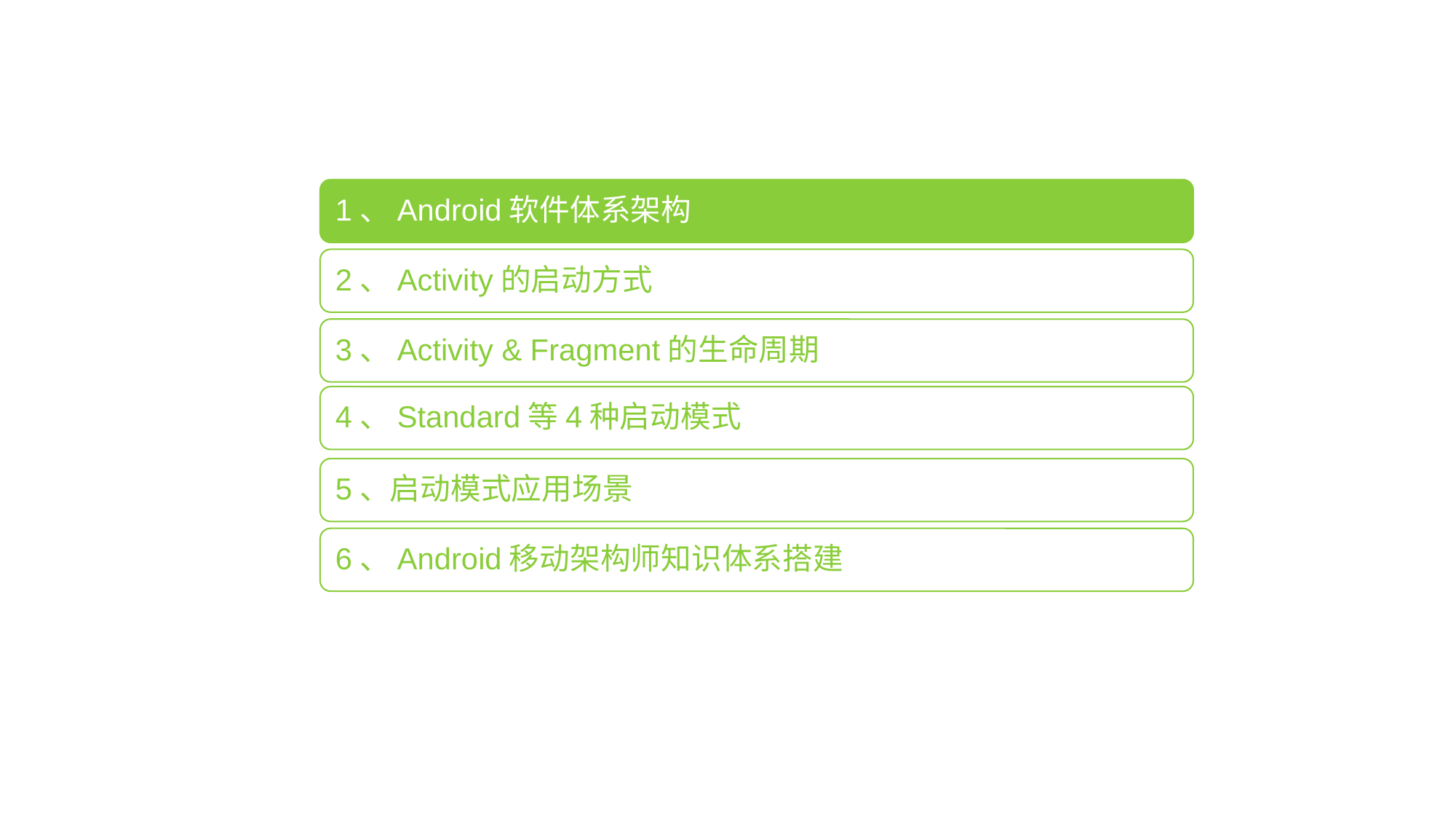

1、Android软件体系架构
2、Activity的启动方式
3、Activity & Fragment的生命周期
4、Standard等4种启动模式
5、启动模式应用场景
6、Android移动架构师知识体系搭建